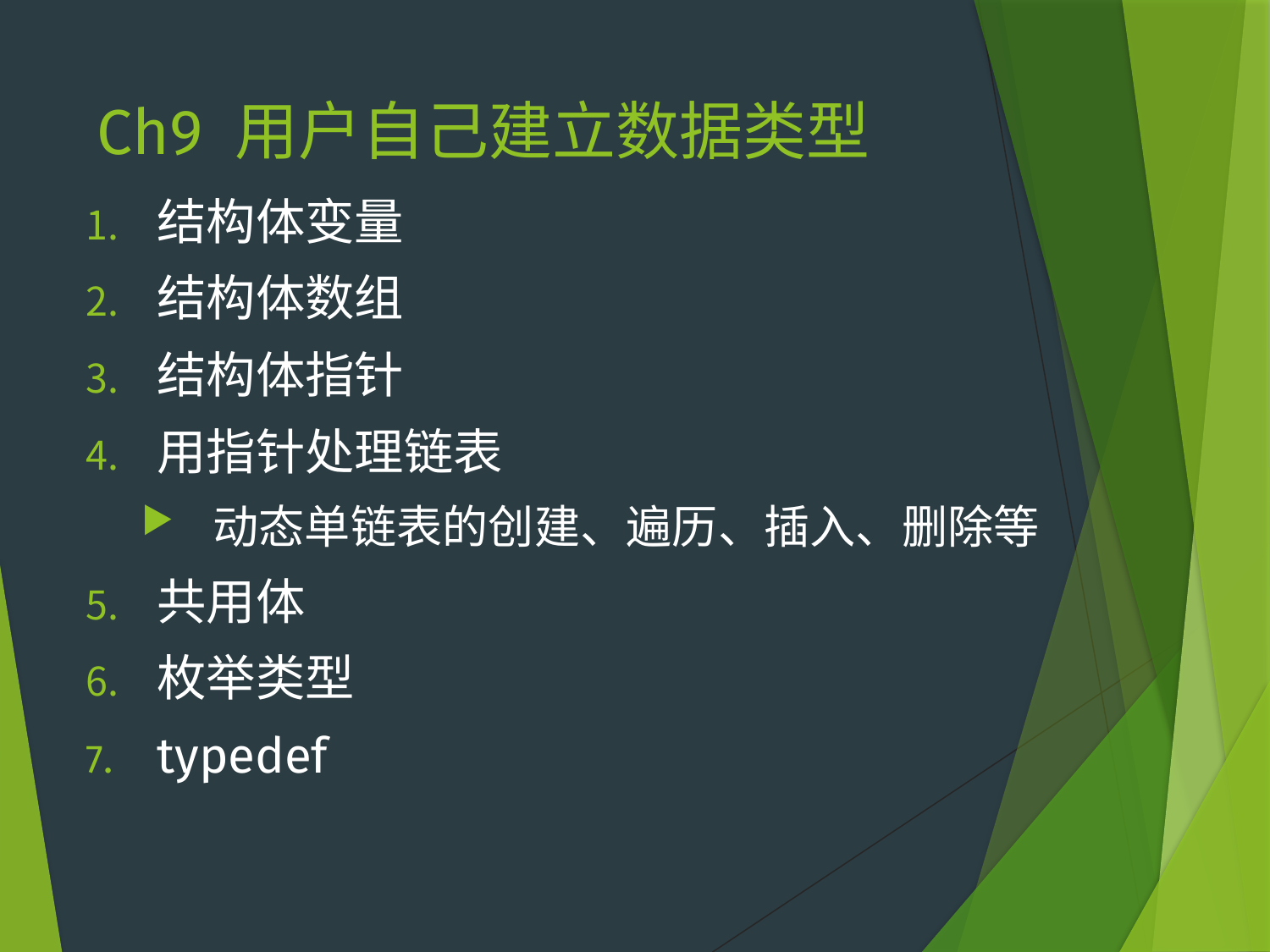

# Ch9 用户自己建立数据类型
结构体变量
结构体数组
结构体指针
用指针处理链表
动态单链表的创建、遍历、插入、删除等
共用体
枚举类型
typedef